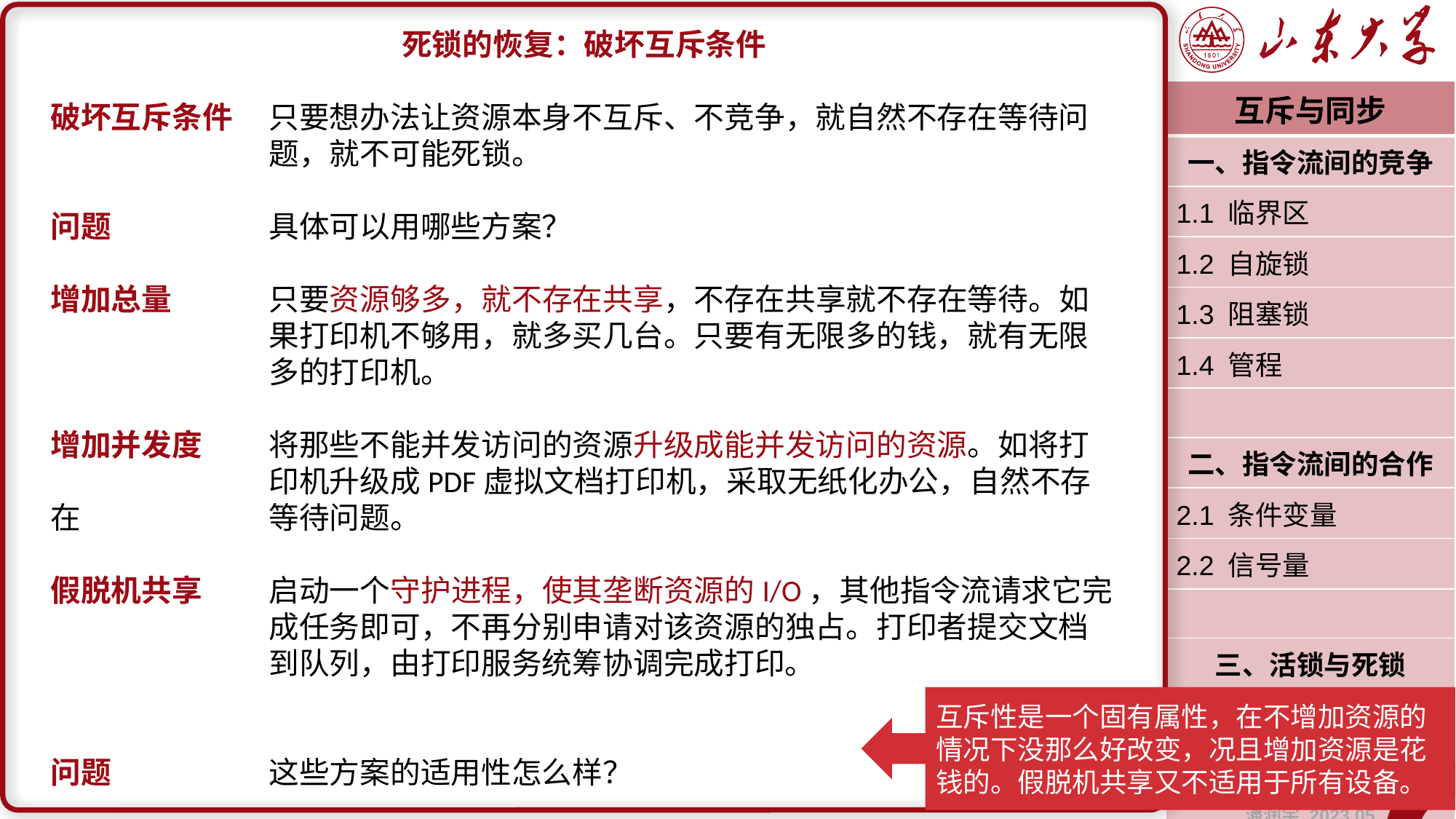

死锁的恢复：破坏互斥条件

破坏互斥条件	只要想办法让资源本身不互斥、不竞争，就自然不存在等待问		题，就不可能死锁。

问题		具体可以用哪些方案？

增加总量	只要资源够多，就不存在共享，不存在共享就不存在等待。如		果打印机不够用，就多买几台。只要有无限多的钱，就有无限		多的打印机。

增加并发度	将那些不能并发访问的资源升级成能并发访问的资源。如将打		印机升级成PDF虚拟文档打印机，采取无纸化办公，自然不存在		等待问题。

假脱机共享	启动一个守护进程，使其垄断资源的I/O，其他指令流请求它完		成任务即可，不再分别申请对该资源的独占。打印者提交文档		到队列，由打印服务统筹协调完成打印。

问题		这些方案的适用性怎么样？
| 互斥与同步 |
| --- |
| 一、指令流间的竞争 |
| 1.1 临界区 |
| 1.2 自旋锁 |
| 1.3 阻塞锁 |
| 1.4 管程 |
|  |
| 二、指令流间的合作 |
| 2.1 条件变量 |
| 2.2 信号量 |
|  |
| 三、活锁与死锁 |
| 3.1 预防与避免 |
| 3.2 检测与恢复 |
| 潘润宇 2023.05 |
互斥性是一个固有属性，在不增加资源的情况下没那么好改变，况且增加资源是花钱的。假脱机共享又不适用于所有设备。